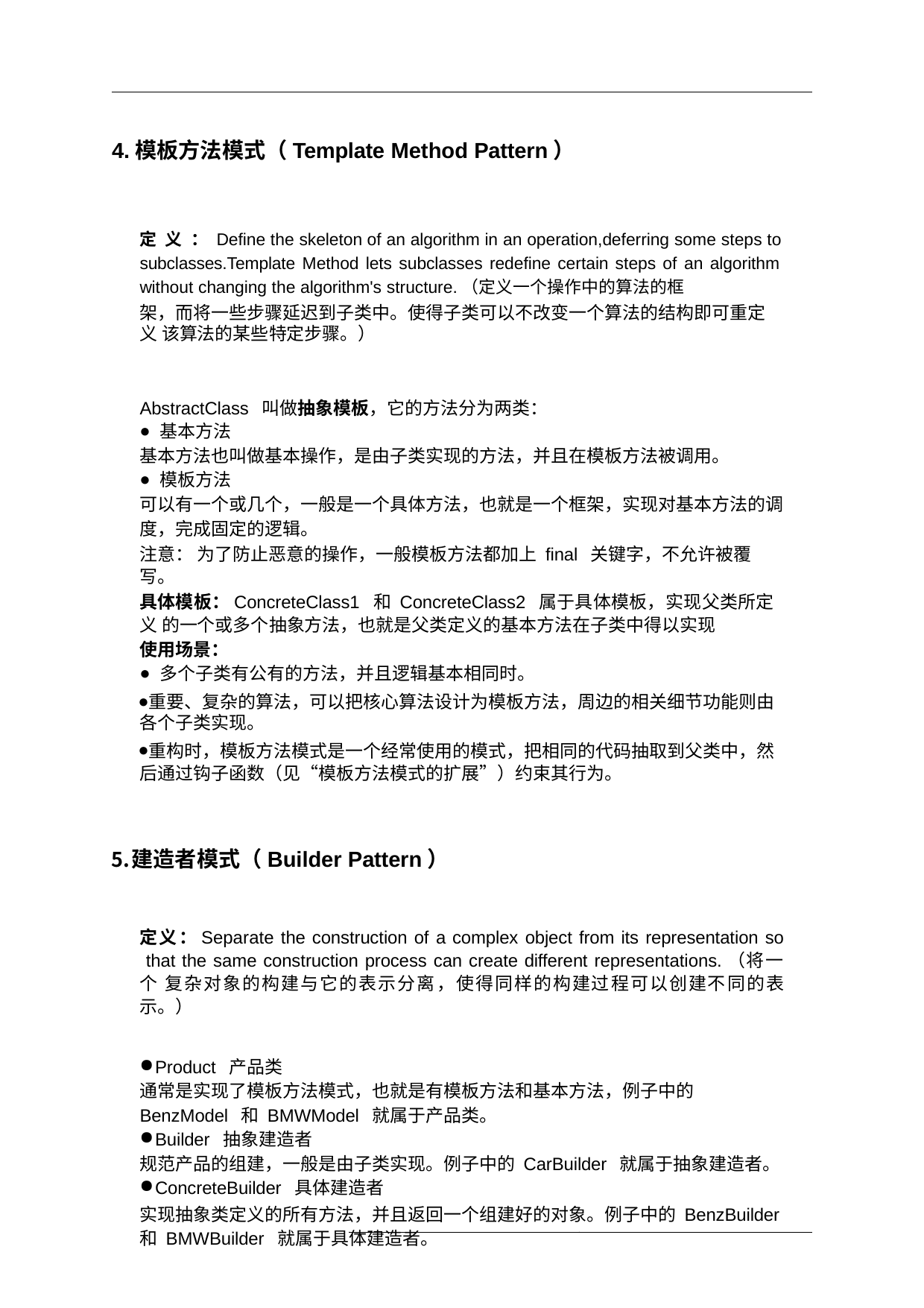

4.模板方法模式（Template Method Pattern）
定 义 ： Define the skeleton of an algorithm in an operation,deferring some steps to  subclasses.Template Method lets subclasses redefine certain steps of an algorithm  without changing the algorithm's structure.（定义一个操作中的算法的框
架，而将一些步骤延迟到子类中。使得子类可以不改变一个算法的结构即可重定义 该算法的某些特定步骤。）

AbstractClass 叫做抽象模板，它的方法分为两类：
基本方法
基本方法也叫做基本操作，是由子类实现的方法，并且在模板方法被调用。
模板方法
可以有一个或几个，一般是一个具体方法，也就是一个框架，实现对基本方法的调 度，完成固定的逻辑。
注意： 为了防止恶意的操作，一般模板方法都加上 final 关键字，不允许被覆 写。
具体模板：ConcreteClass1 和 ConcreteClass2 属于具体模板，实现父类所定义 的一个或多个抽象方法，也就是父类定义的基本方法在子类中得以实现
使用场景：
多个子类有公有的方法，并且逻辑基本相同时。
重要、复杂的算法，可以把核心算法设计为模板方法，周边的相关细节功能则由 各个子类实现。
重构时，模板方法模式是一个经常使用的模式，把相同的代码抽取到父类中，然 后通过钩子函数（见“模板方法模式的扩展”）约束其行为。
建造者模式（Builder Pattern）

定义：Separate the construction of a complex object from its representation so  that the same construction process can create different representations.（将一个 复杂对象的构建与它的表示分离，使得同样的构建过程可以创建不同的表示。）

Product 产品类
通常是实现了模板方法模式，也就是有模板方法和基本方法，例子中的
BenzModel 和 BMWModel 就属于产品类。
Builder 抽象建造者
规范产品的组建，一般是由子类实现。例子中的 CarBuilder 就属于抽象建造者。
ConcreteBuilder 具体建造者
实现抽象类定义的所有方法，并且返回一个组建好的对象。例子中的 BenzBuilder
和 BMWBuilder 就属于具体建造者。